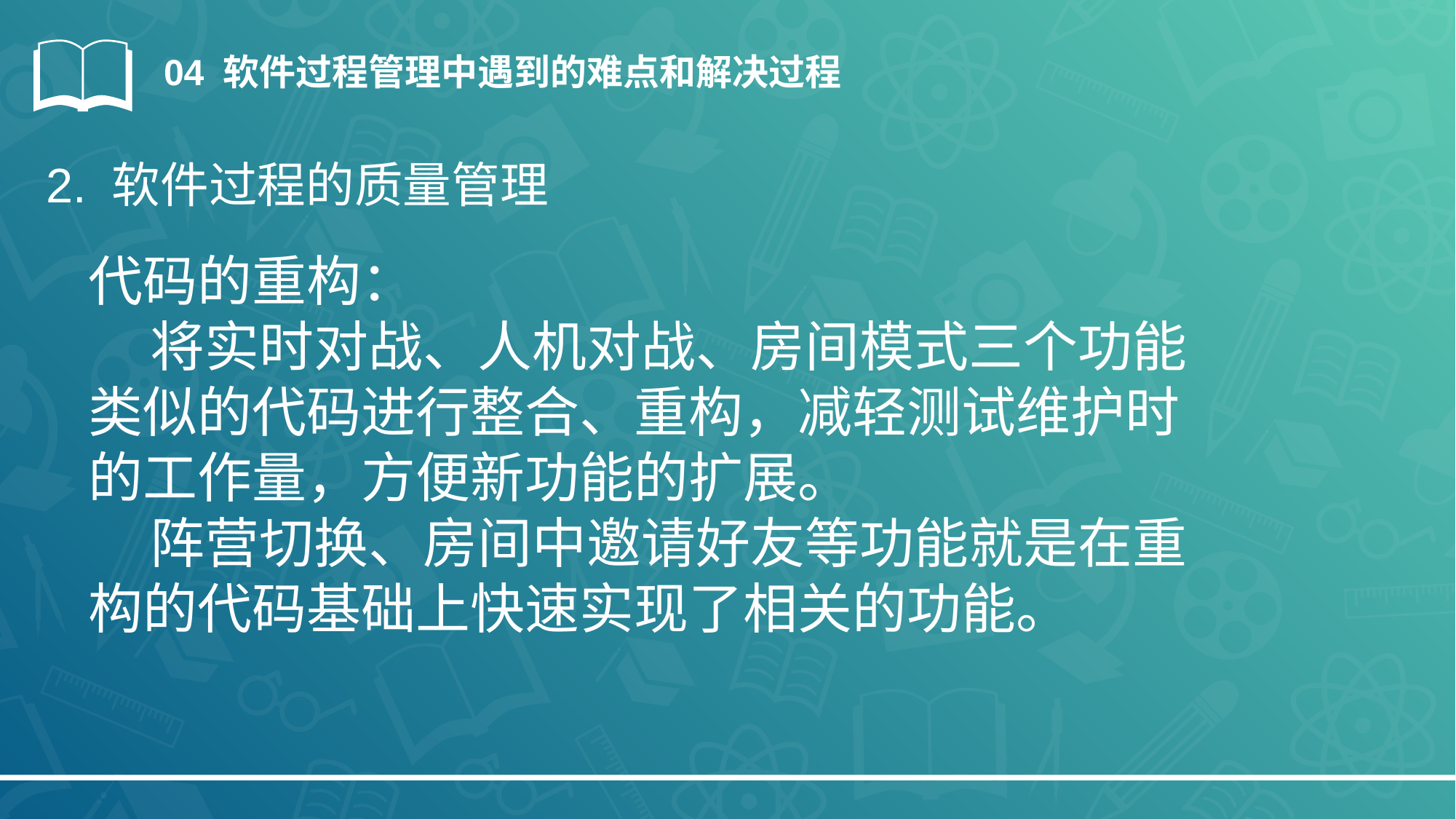

04 软件过程管理中遇到的难点和解决过程
2. 软件过程的质量管理
代码的重构：
    将实时对战、人机对战、房间模式三个功能类似的代码进行整合、重构，减轻测试维护时的工作量，方便新功能的扩展。
    阵营切换、房间中邀请好友等功能就是在重构的代码基础上快速实现了相关的功能。